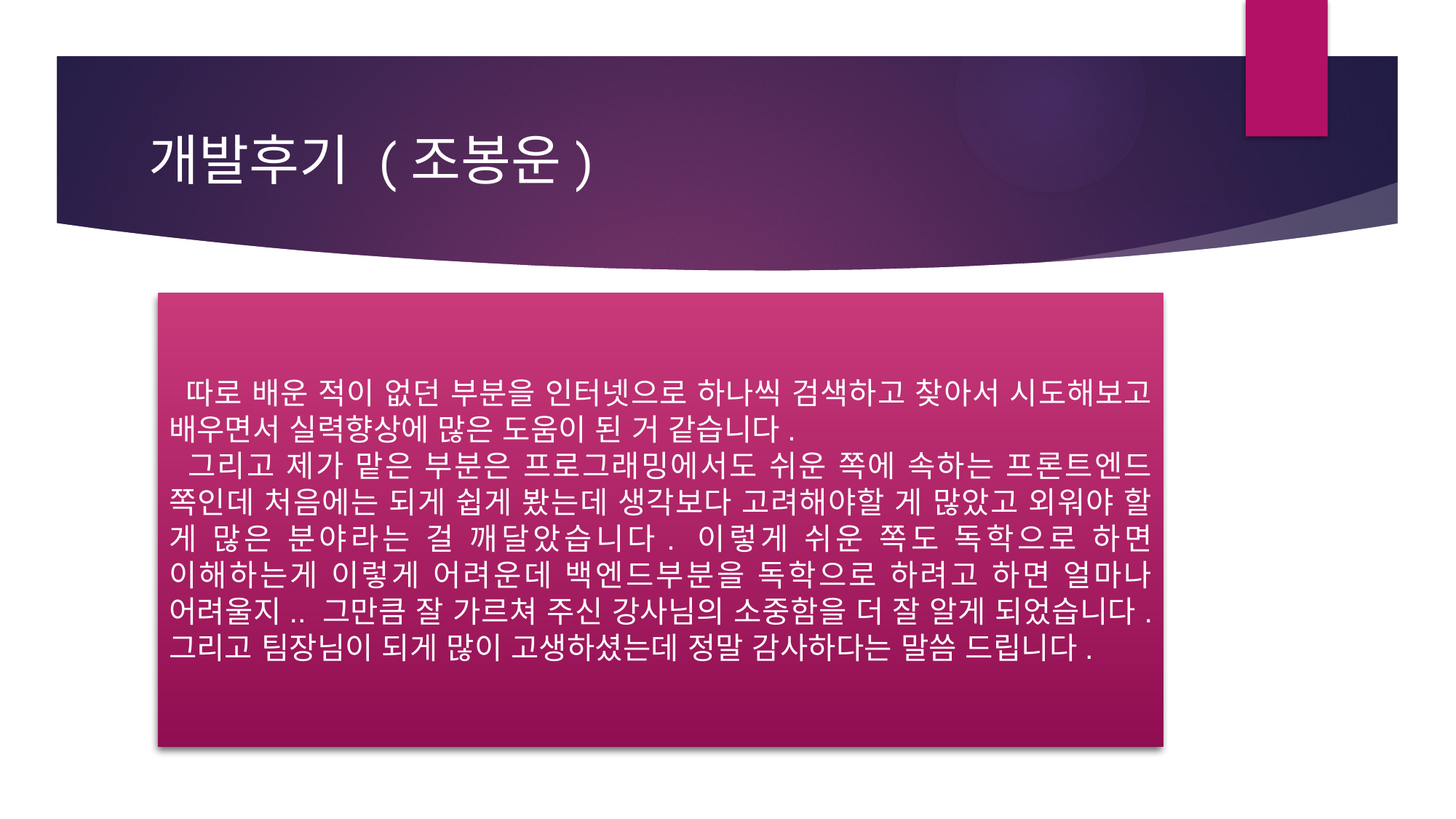

# 개발후기 (조봉운)
 따로 배운 적이 없던 부분을 인터넷으로 하나씩 검색하고 찾아서 시도해보고 배우면서 실력향상에 많은 도움이 된 거 같습니다.
 그리고 제가 맡은 부분은 프로그래밍에서도 쉬운 쪽에 속하는 프론트엔드 쪽인데 처음에는 되게 쉽게 봤는데 생각보다 고려해야할 게 많았고 외워야 할 게 많은 분야라는 걸 깨달았습니다. 이렇게 쉬운 쪽도 독학으로 하면 이해하는게 이렇게 어려운데 백엔드부분을 독학으로 하려고 하면 얼마나 어려울지.. 그만큼 잘 가르쳐 주신 강사님의 소중함을 더 잘 알게 되었습니다. 그리고 팀장님이 되게 많이 고생하셨는데 정말 감사하다는 말씀 드립니다.